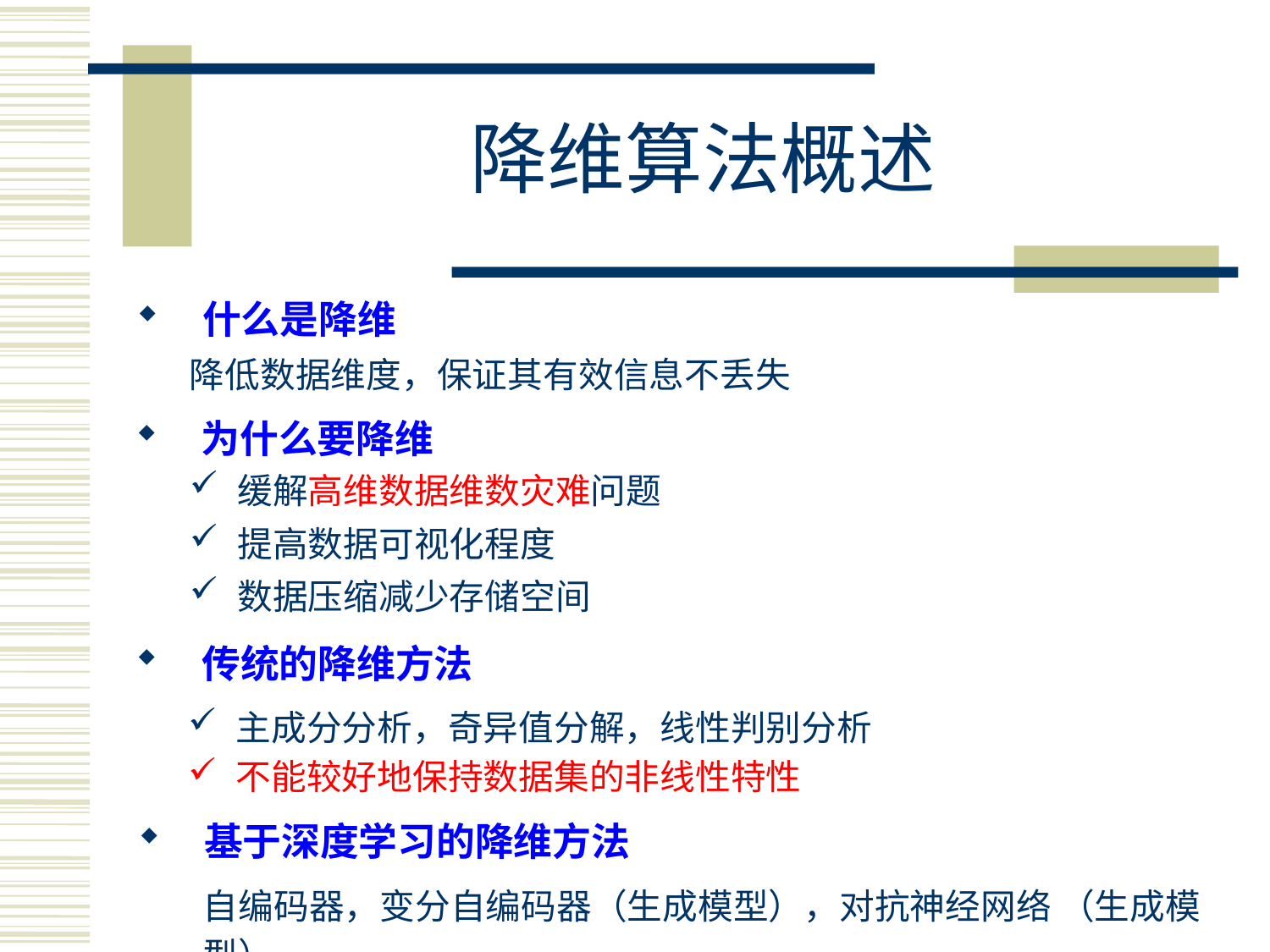

# 降维算法概述
 什么是降维
降低数据维度，保证其有效信息不丢失
 为什么要降维
缓解高维数据维数灾难问题
提高数据可视化程度
数据压缩减少存储空间
 传统的降维方法
主成分分析，奇异值分解，线性判别分析
不能较好地保持数据集的非线性特性
 基于深度学习的降维方法
自编码器，变分自编码器（生成模型），对抗神经网络 （生成模型）